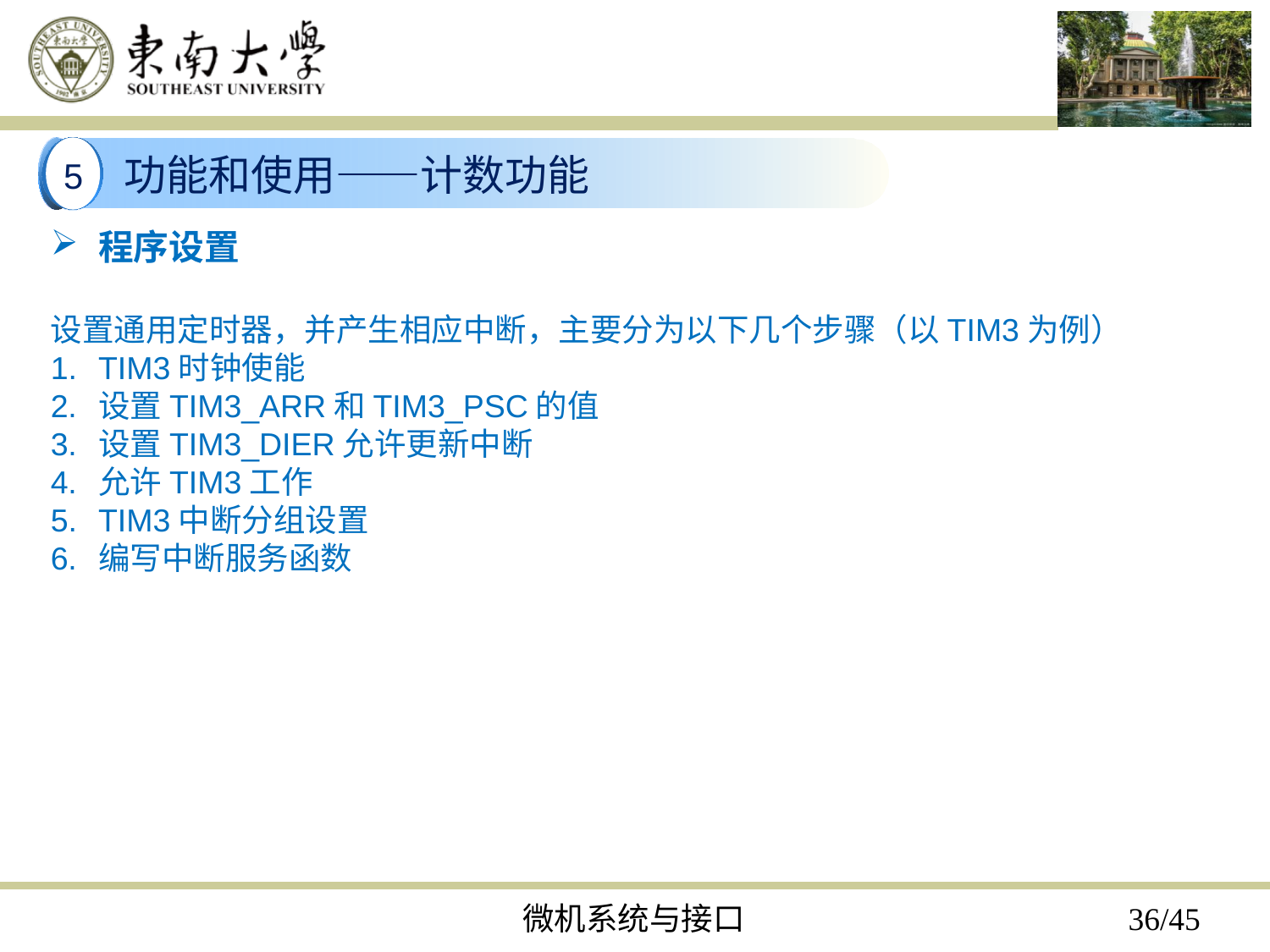

5
功能和使用——计数功能
程序设置

设置通用定时器，并产生相应中断，主要分为以下几个步骤（以TIM3为例）
TIM3时钟使能
设置TIM3_ARR和TIM3_PSC的值
设置TIM3_DIER允许更新中断
允许TIM3工作
TIM3中断分组设置
编写中断服务函数